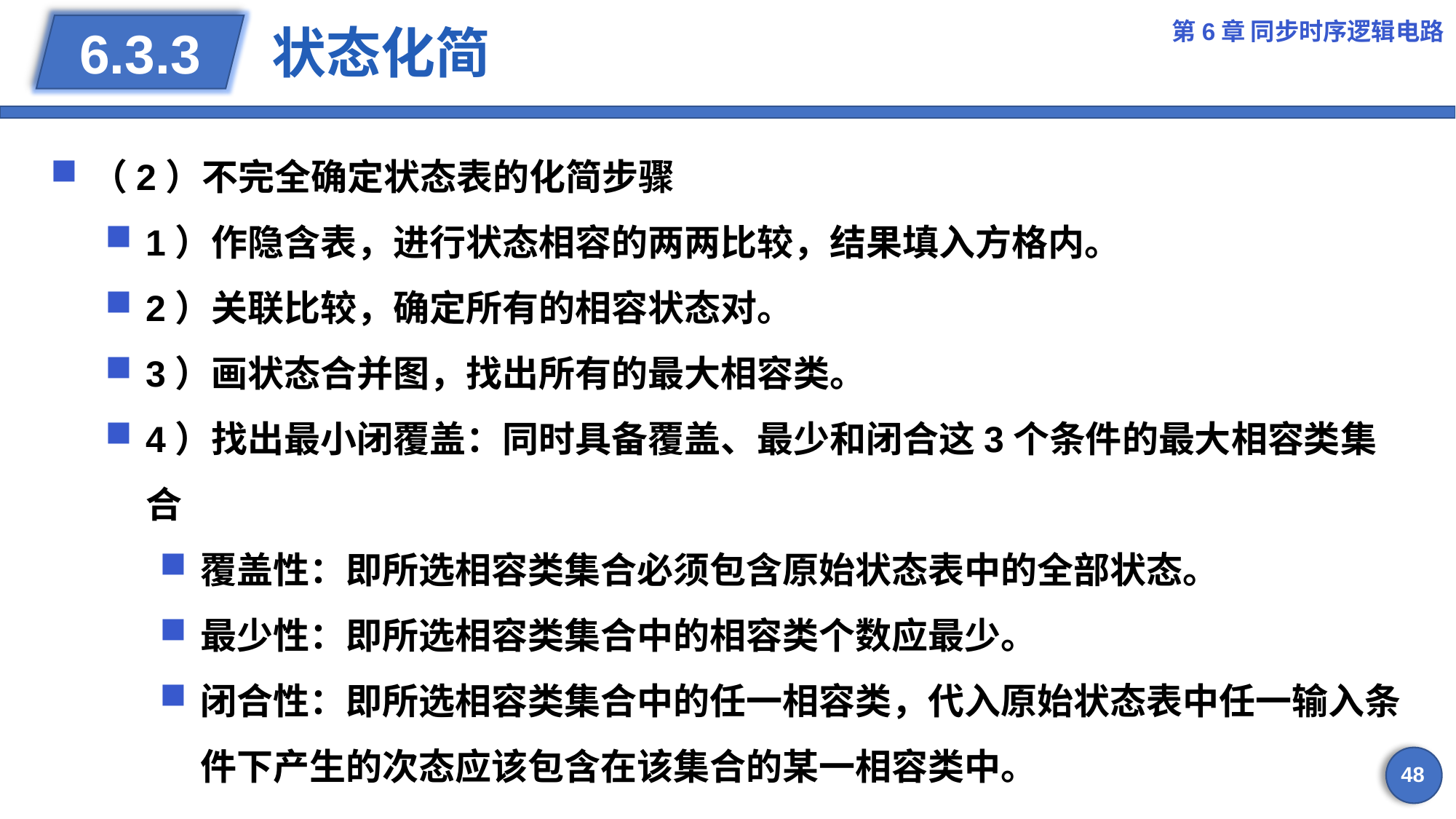

第6章 同步时序逻辑电路
# 状态化简
6.3.3
（2）不完全确定状态表的化简步骤
1）作隐含表，进行状态相容的两两比较，结果填入方格内。
2）关联比较，确定所有的相容状态对。
3）画状态合并图，找出所有的最大相容类。
4）找出最小闭覆盖：同时具备覆盖、最少和闭合这3个条件的最大相容类集合
覆盖性：即所选相容类集合必须包含原始状态表中的全部状态。
最少性：即所选相容类集合中的相容类个数应最少。
闭合性：即所选相容类集合中的任一相容类，代入原始状态表中任一输入条件下产生的次态应该包含在该集合的某一相容类中。
48